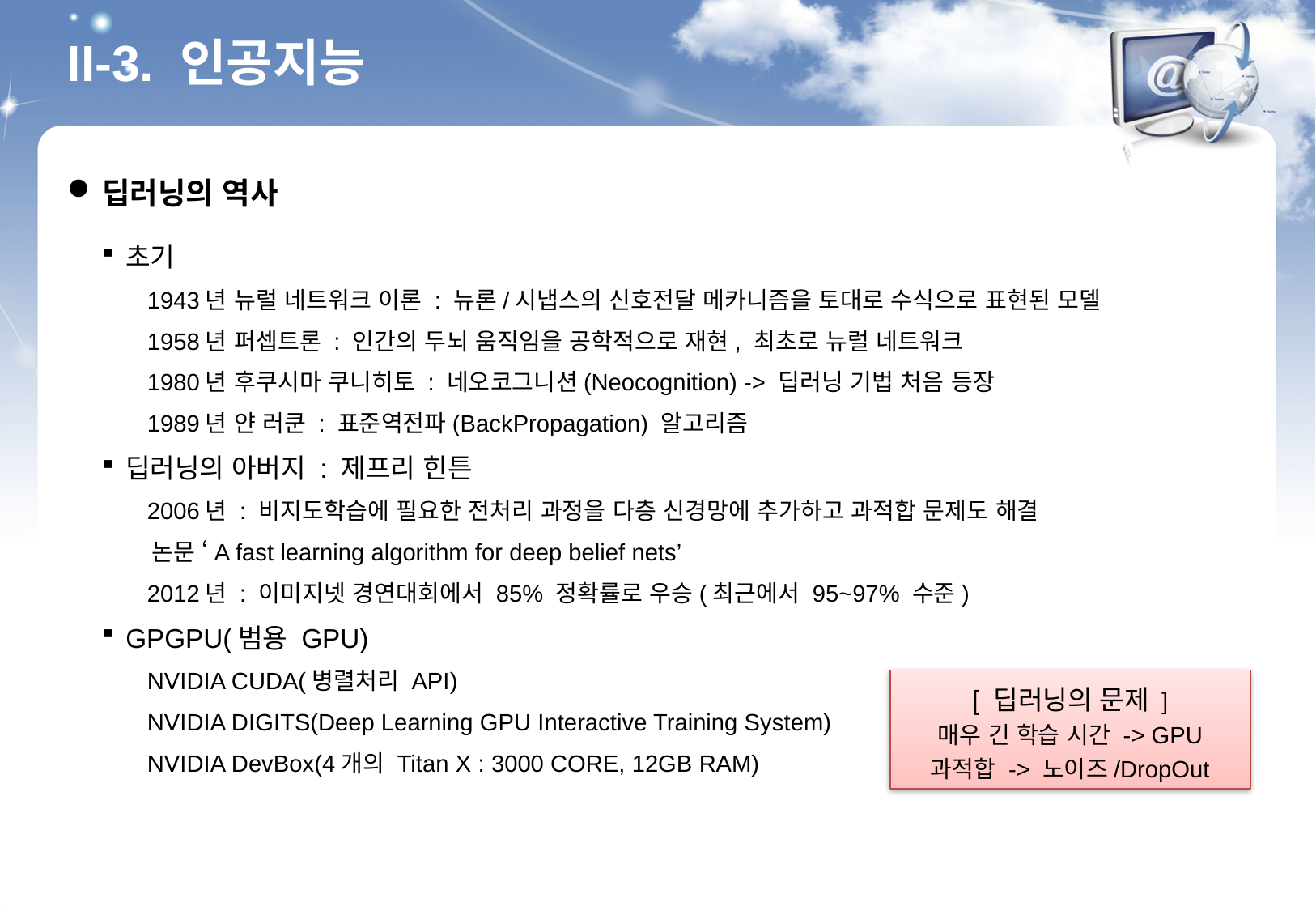

II-3. 인공지능
딥러닝의 역사
초기
1943년 뉴럴 네트워크 이론 : 뉴론/시냅스의 신호전달 메카니즘을 토대로 수식으로 표현된 모델
1958년 퍼셉트론 : 인간의 두뇌 움직임을 공학적으로 재현, 최초로 뉴럴 네트워크
1980년 후쿠시마 쿠니히토 : 네오코그니션(Neocognition) -> 딥러닝 기법 처음 등장
1989년 얀 러쿤 : 표준역전파(BackPropagation) 알고리즘
딥러닝의 아버지 : 제프리 힌튼
2006년 : 비지도학습에 필요한 전처리 과정을 다층 신경망에 추가하고 과적합 문제도 해결
   논문 ‘A fast learning algorithm for deep belief nets’
2012년 : 이미지넷 경연대회에서 85% 정확률로 우승(최근에서 95~97% 수준)
GPGPU(범용 GPU)
NVIDIA CUDA(병렬처리 API)
NVIDIA DIGITS(Deep Learning GPU Interactive Training System)
NVIDIA DevBox(4개의 Titan X : 3000 CORE, 12GB RAM)
[ 딥러닝의 문제 ]
매우 긴 학습 시간 -> GPU
과적합 -> 노이즈/DropOut